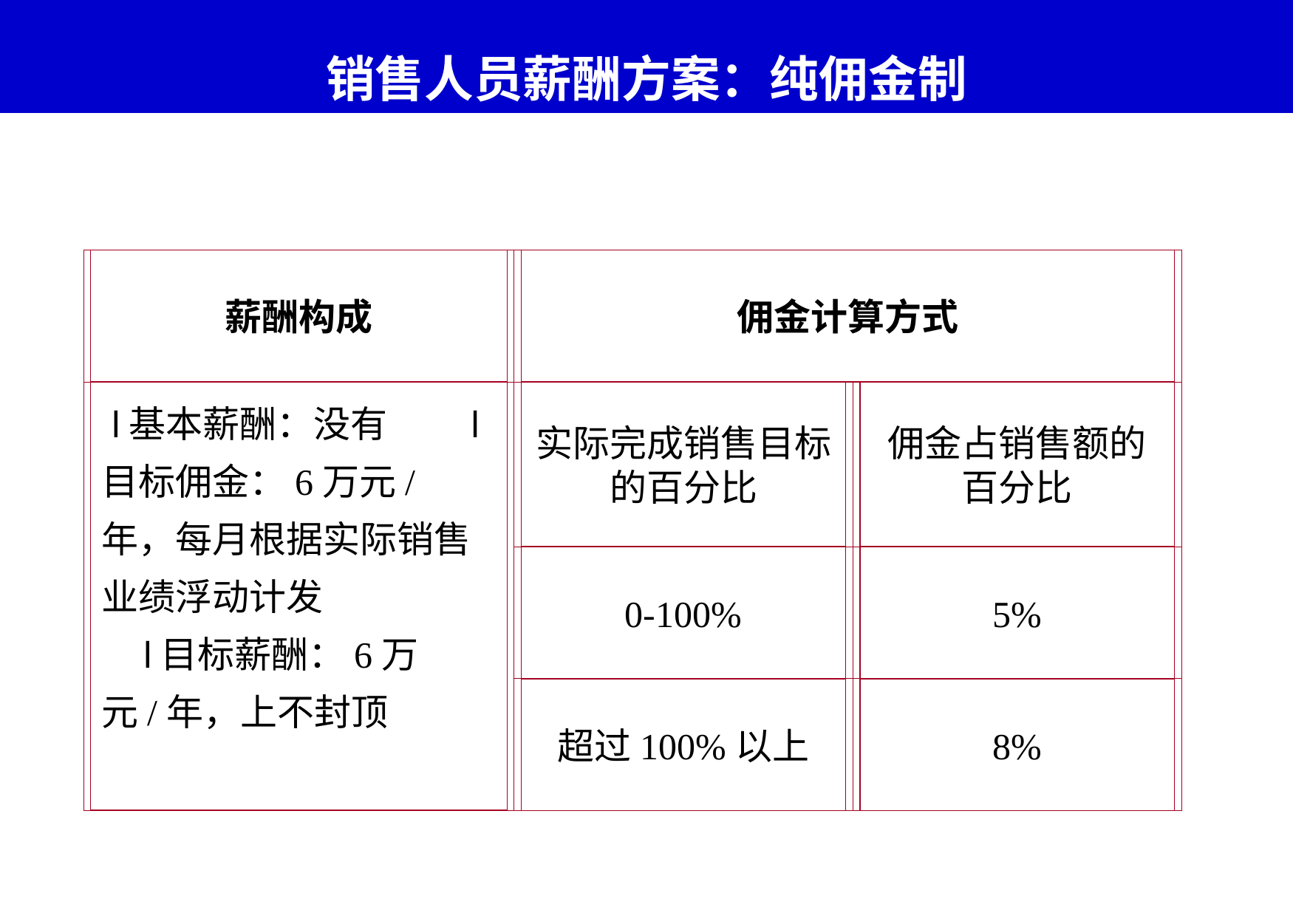

# 销售人员薪酬方案：纯佣金制

薪酬构成

佣金计算方式

 l基本薪酬：没有         l目标佣金：6万元/年，每月根据实际销售业绩浮动计发                         l目标薪酬：6万元/年，上不封顶

实际完成销售目标
的百分比

佣金占销售额的百分比

0-100%

5%

超过100%以上

8%